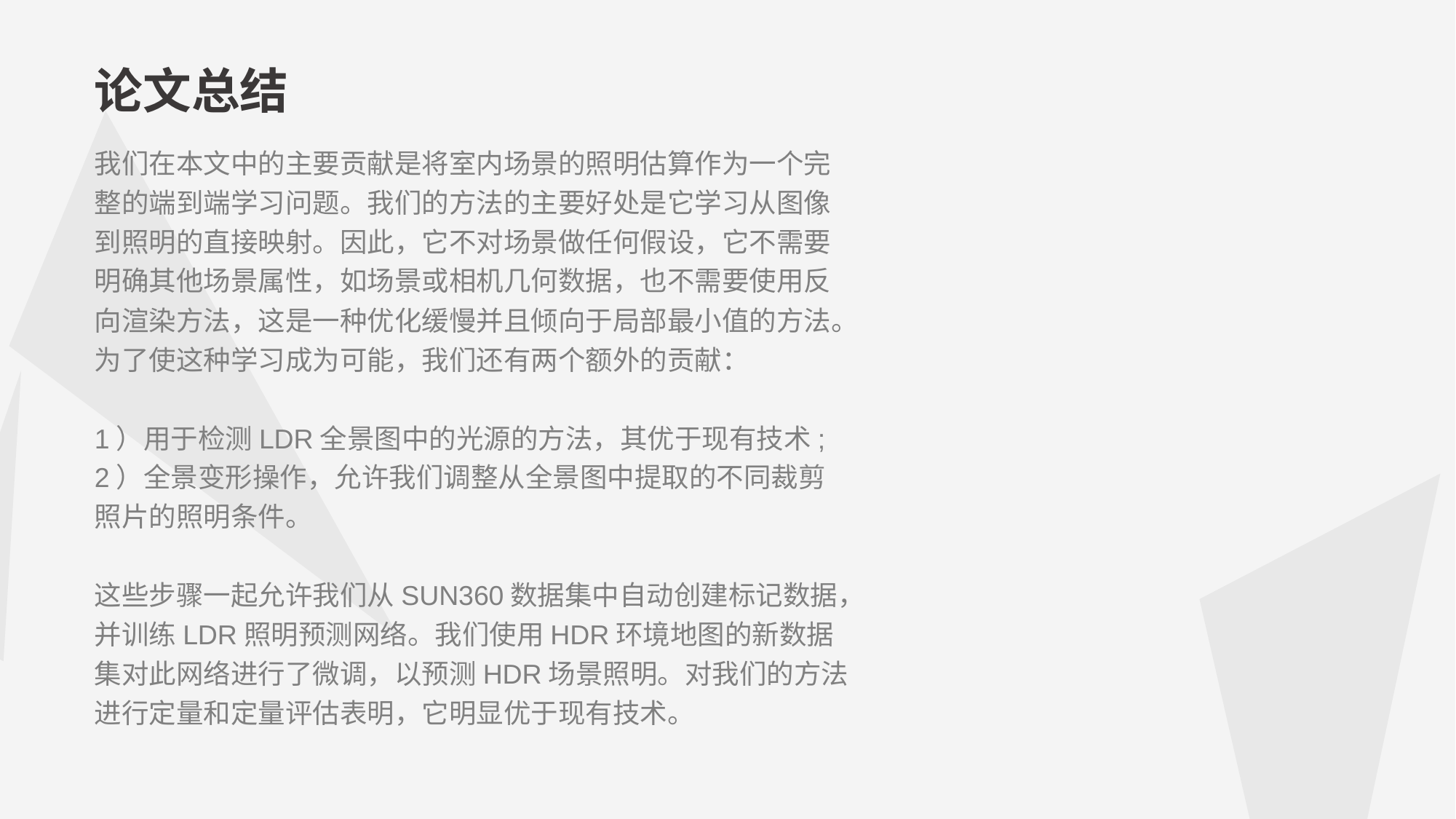

论文总结

我们在本文中的主要贡献是将室内场景的照明估算作为一个完整的端到端学习问题。我们的方法的主要好处是它学习从图像到照明的直接映射。因此，它不对场景做任何假设，它不需要明确其他场景属性，如场景或相机几何数据，也不需要使用反向渲染方法，这是一种优化缓慢并且倾向于局部最小值的方法。为了使这种学习成为可能，我们还有两个额外的贡献：

1）用于检测LDR全景图中的光源的方法，其优于现有技术;
2）全景变形操作，允许我们调整从全景图中提取的不同裁剪照片的照明条件。

这些步骤一起允许我们从SUN360数据集中自动创建标记数据，并训练LDR照明预测网络。我们使用HDR环境地图的新数据集对此网络进行了微调，以预测HDR场景照明。对我们的方法进行定量和定量评估表明，它明显优于现有技术。